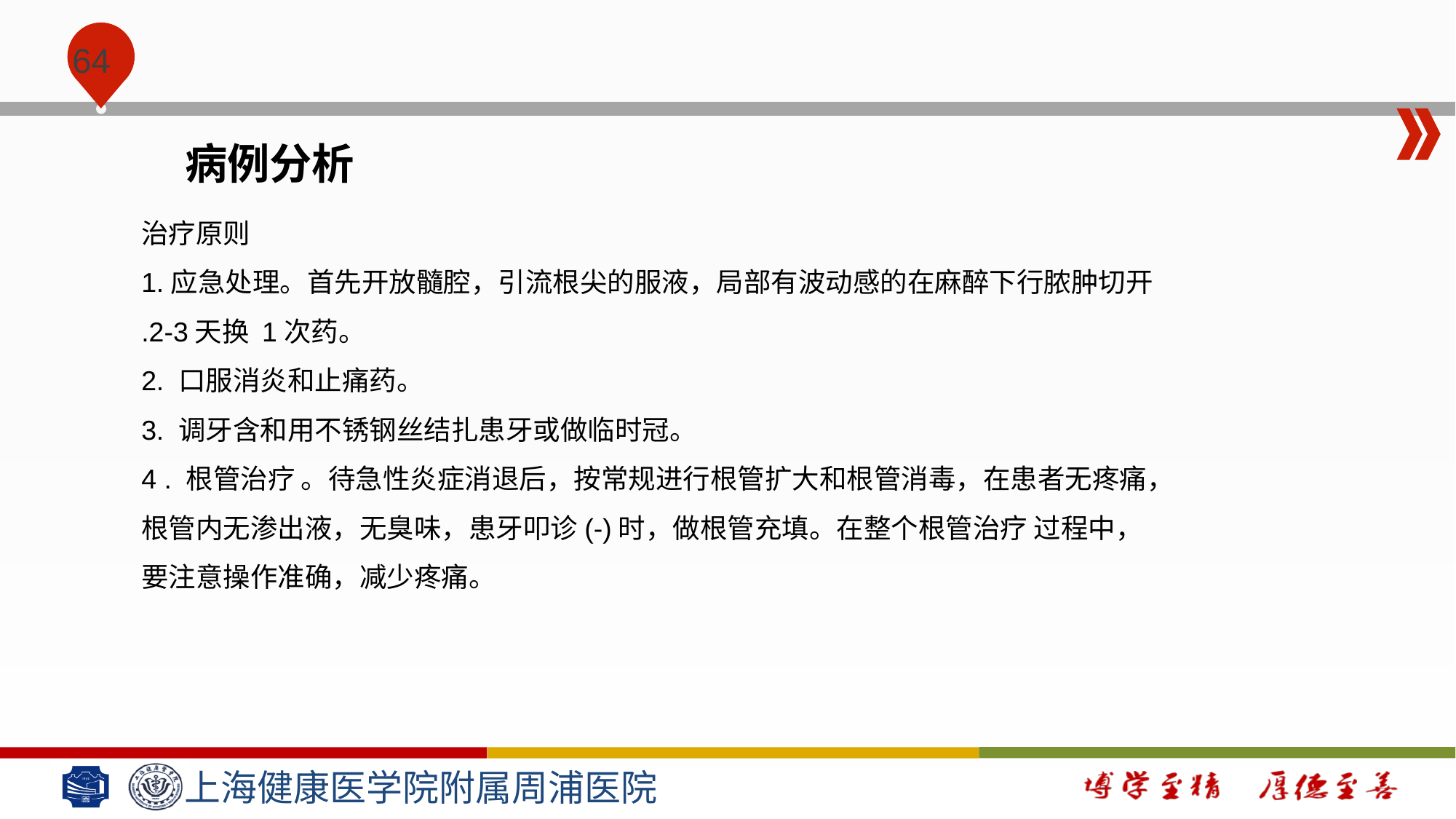

#
病例分析
治疗原则
1.应急处理。首先开放髓腔，引流根尖的服液，局部有波动感的在麻醉下行脓肿切开 .2-3天换 1次药。
2. 口服消炎和止痛药。
3. 调牙含和用不锈钢丝结扎患牙或做临时冠。
4 . 根管治疗 。待急性炎症消退后，按常规进行根管扩大和根管消毒，在患者无疼痛，根管内无渗出液，无臭味，患牙叩诊(-)时，做根管充填。在整个根管治疗 过程中，要注意操作准确，减少疼痛。